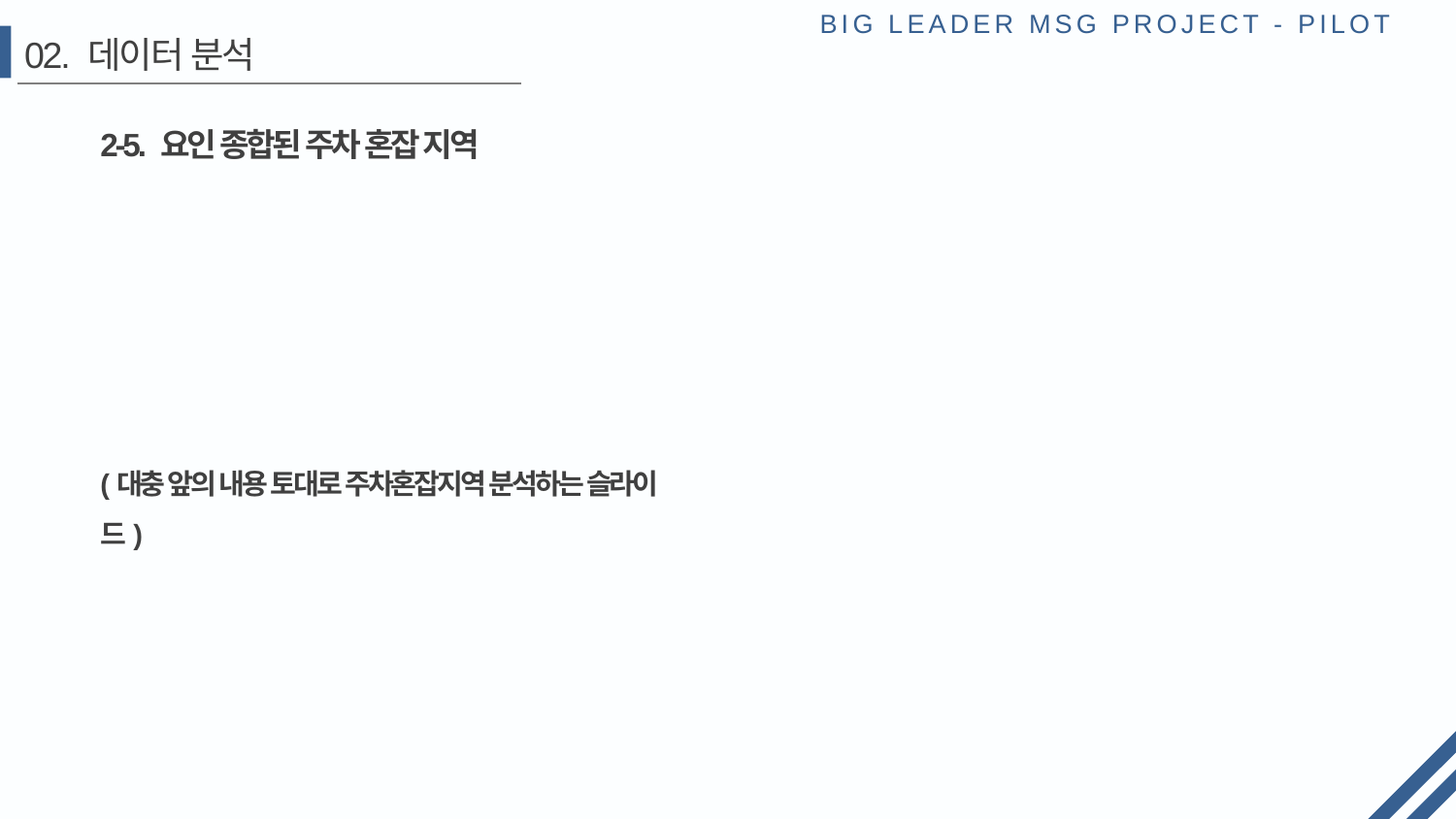

# 02. 데이터 분석
2-5. 요인 종합된 주차 혼잡 지역
(대충 앞의 내용 토대로 주차혼잡지역 분석하는 슬라이드)